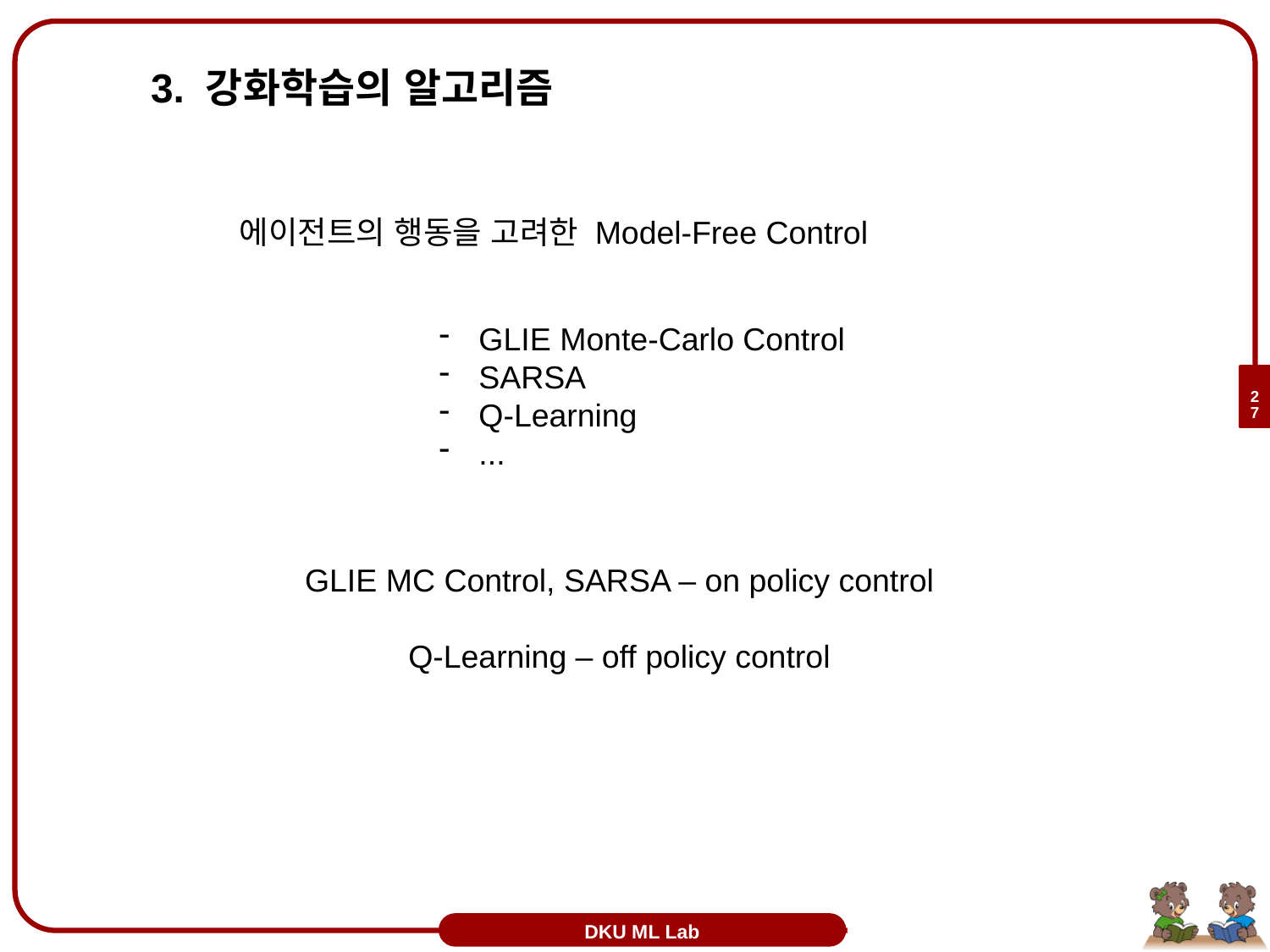

# 3. 강화학습의 알고리즘
에이전트의 행동을 고려한 Model-Free Control
GLIE Monte-Carlo Control
SARSA
Q-Learning
...
27
GLIE MC Control, SARSA – on policy control

Q-Learning – off policy control
DKU ML Lab